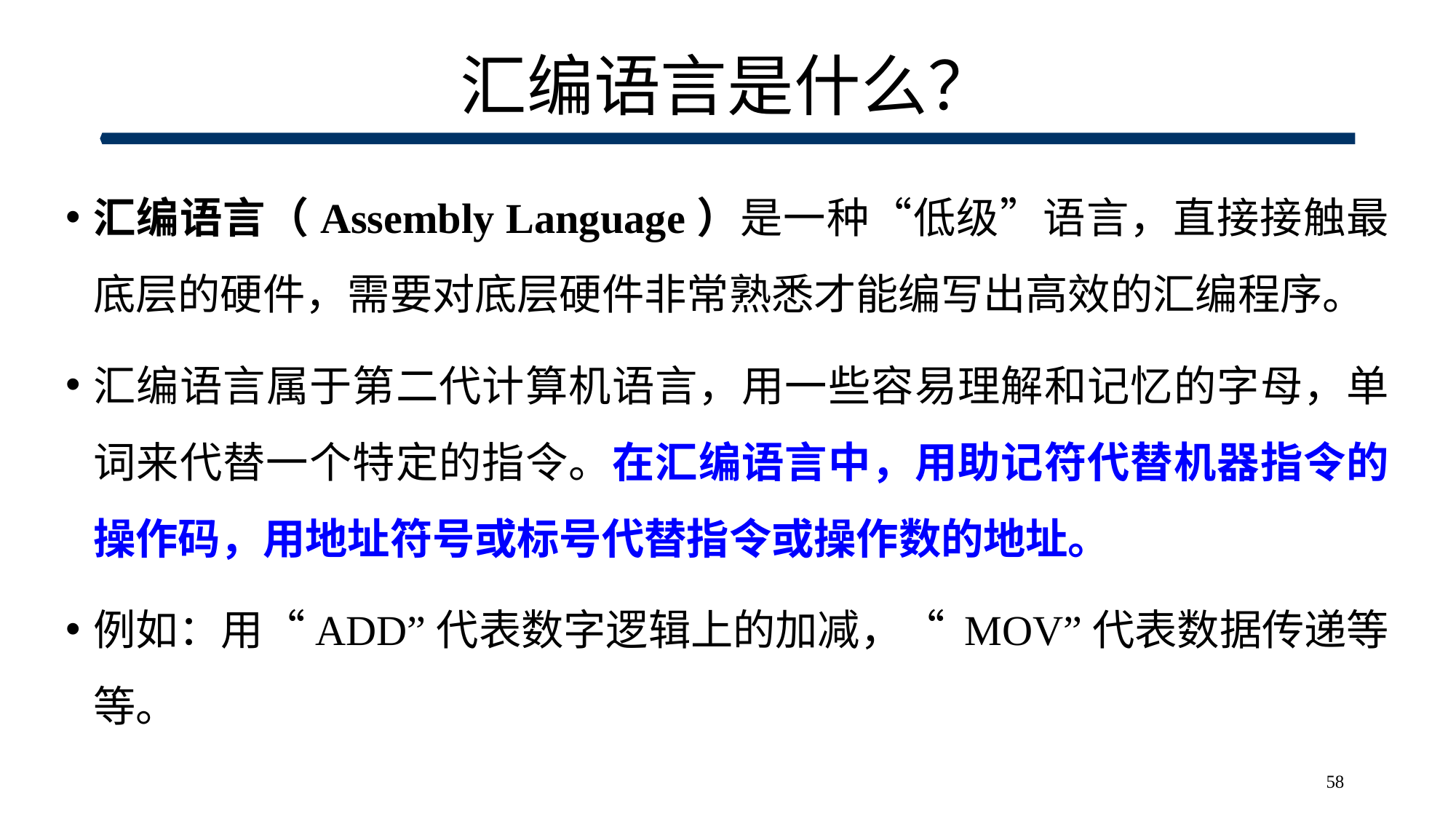

# 汇编语言是什么？
汇编语言（Assembly Language）是一种“低级”语言，直接接触最底层的硬件，需要对底层硬件非常熟悉才能编写出高效的汇编程序。
汇编语言属于第二代计算机语言，用一些容易理解和记忆的字母，单词来代替一个特定的指令。在汇编语言中，用助记符代替机器指令的操作码，用地址符号或标号代替指令或操作数的地址。
例如：用“ADD”代表数字逻辑上的加减，“ MOV”代表数据传递等等。
58